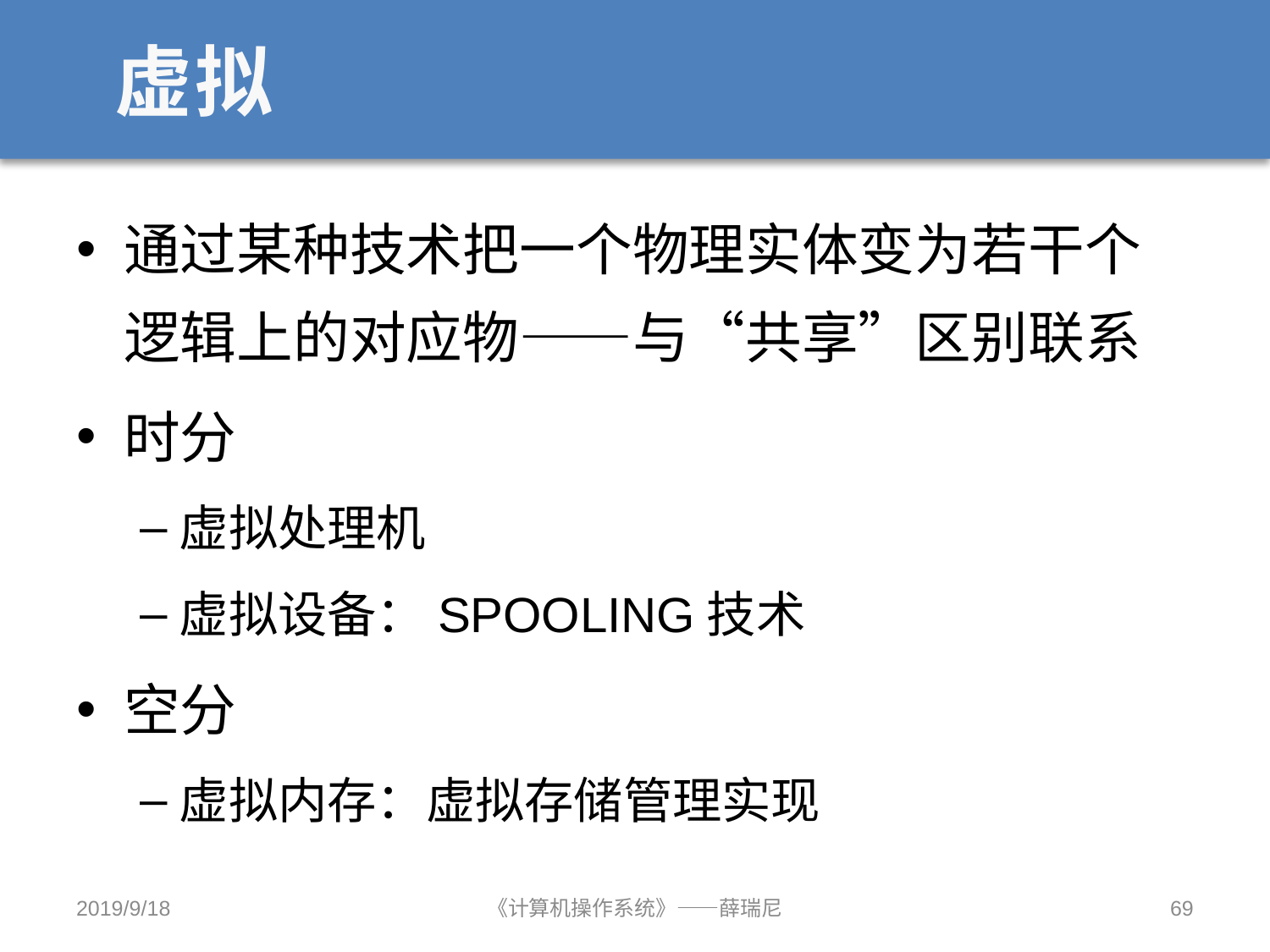

# 虚拟
通过某种技术把一个物理实体变为若干个逻辑上的对应物——与“共享”区别联系
时分
虚拟处理机
虚拟设备：SPOOLING技术
空分
虚拟内存：虚拟存储管理实现
2019/9/18
《计算机操作系统》——薛瑞尼
69